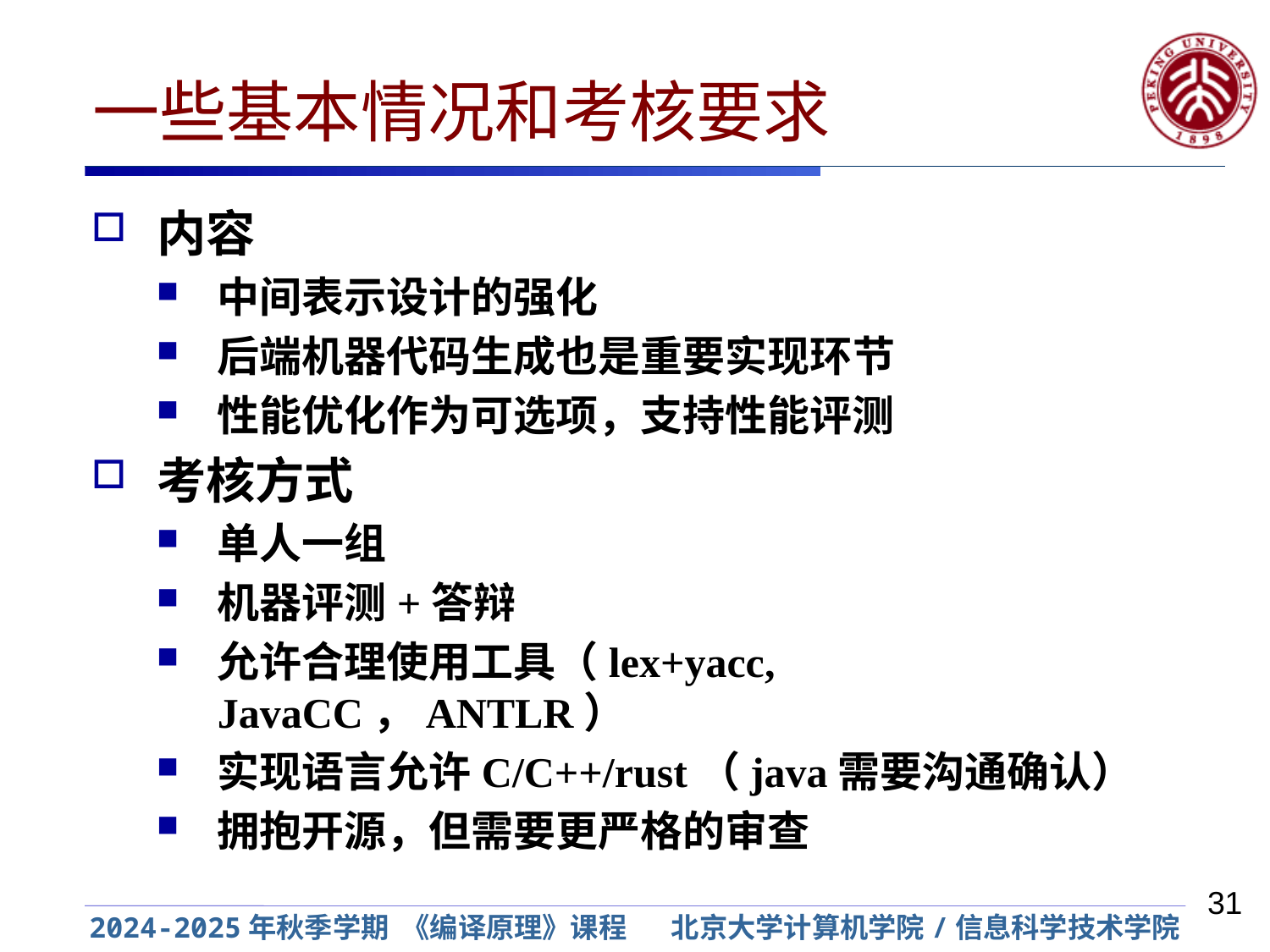

# 一些基本情况和考核要求
内容
中间表示设计的强化
后端机器代码生成也是重要实现环节
性能优化作为可选项，支持性能评测
考核方式
单人一组
机器评测+答辩
允许合理使用工具（lex+yacc, JavaCC，ANTLR）
实现语言允许C/C++/rust（java需要沟通确认）
拥抱开源，但需要更严格的审查